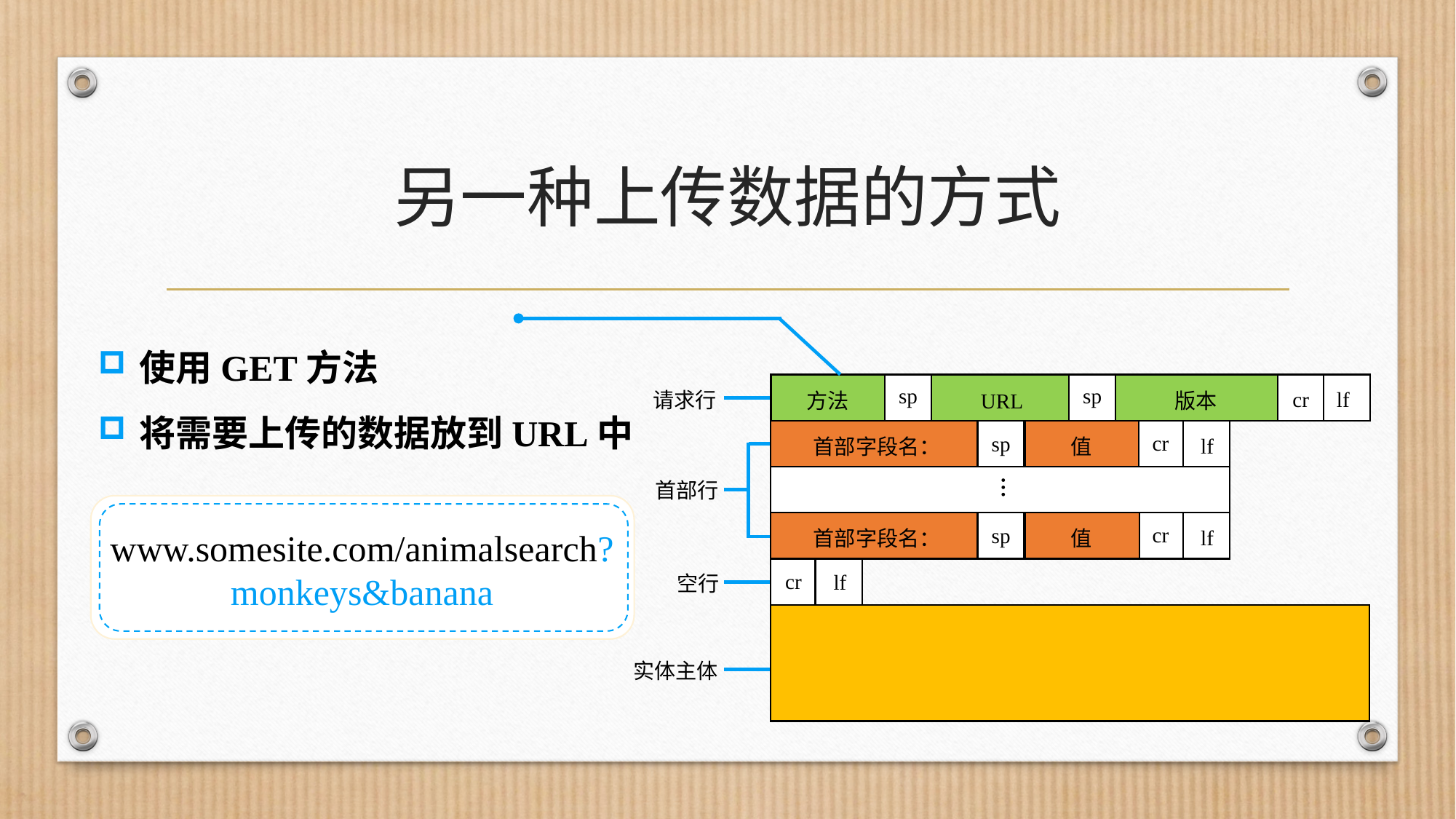

# 另一种上传数据的方式
使用GET方法
将需要上传的数据放到URL中

方法
sp

URL
sp

版本

cr

lf
请求行

首部字段名：

sp

值

cr

lf

…
首部行

首部字段名：

sp

值

cr

lf

cr

lf
空行

实体主体

www.somesite.com/animalsearch?monkeys&banana